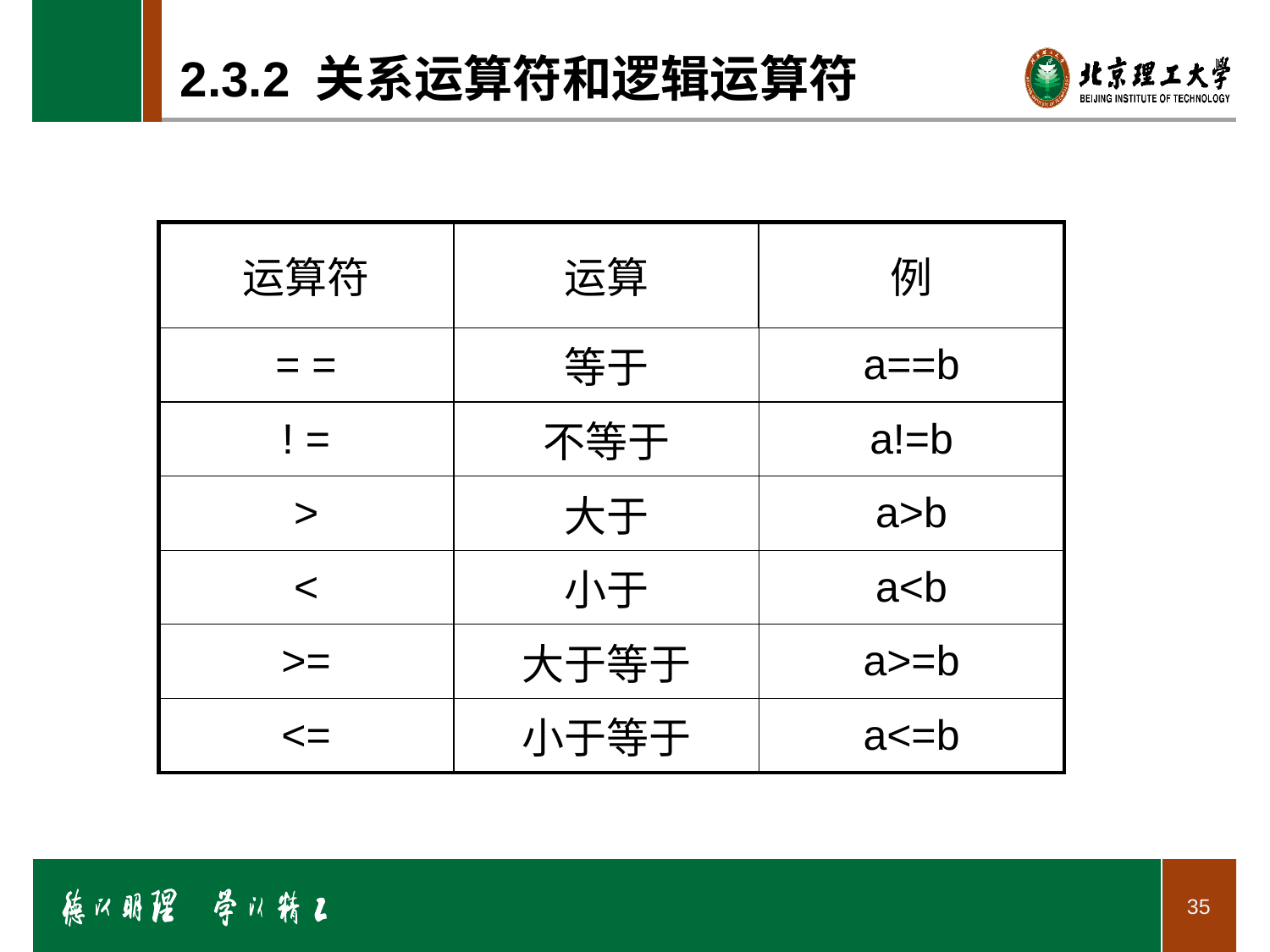

# 2.3.2 关系运算符和逻辑运算符
| 运算符 | 运算 | 例 |
| --- | --- | --- |
| = = | 等于 | a==b |
| ! = | 不等于 | a!=b |
| > | 大于 | a>b |
| < | 小于 | a<b |
| >= | 大于等于 | a>=b |
| <= | 小于等于 | a<=b |